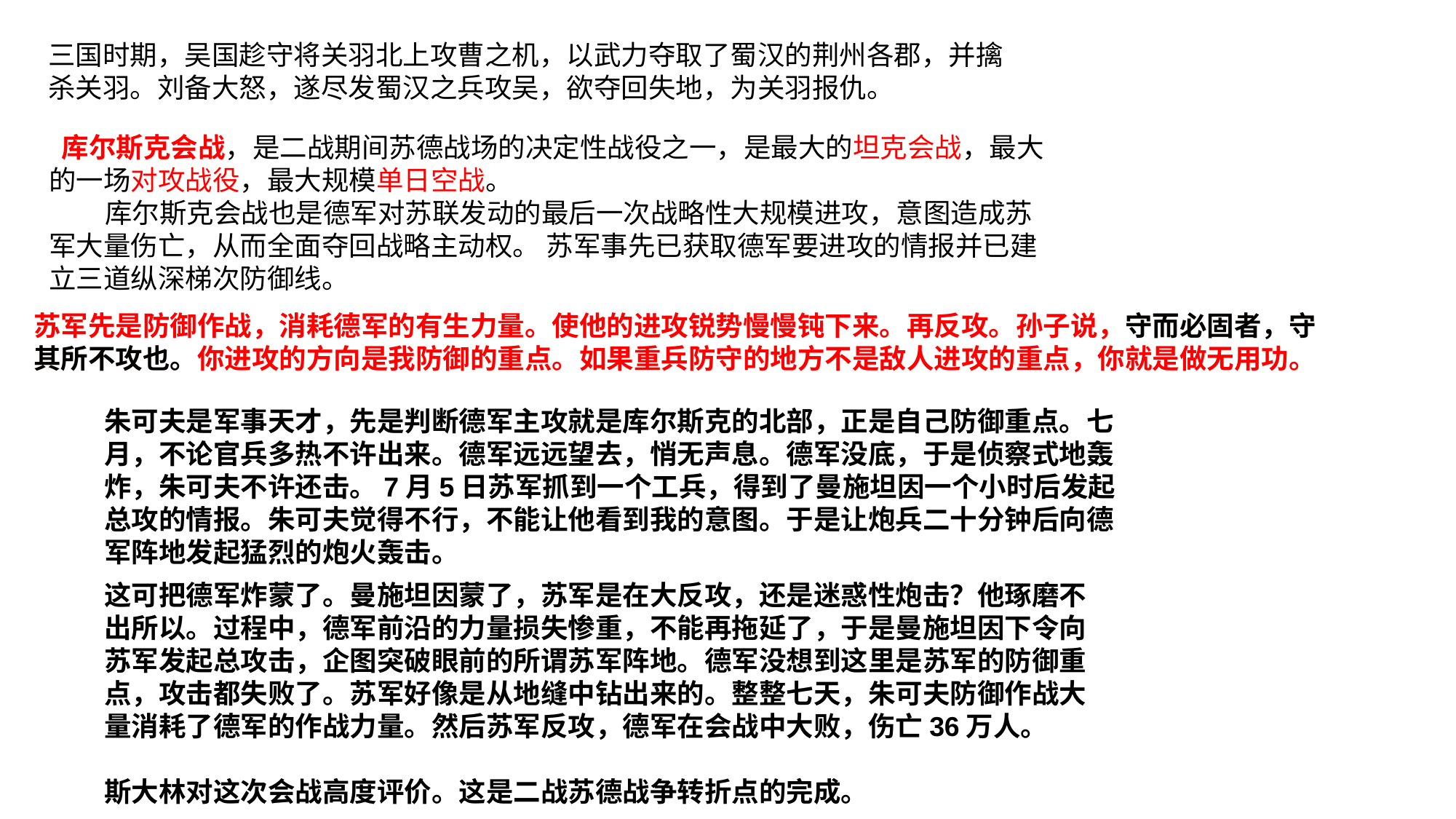

三国时期，吴国趁守将关羽北上攻曹之机，以武力夺取了蜀汉的荆州各郡，并擒
杀关羽。刘备大怒，遂尽发蜀汉之兵攻吴，欲夺回失地，为关羽报仇。
 库尔斯克会战，是二战期间苏德战场的决定性战役之一，是最大的坦克会战，最大的一场对攻战役，最大规模单日空战。
        库尔斯克会战也是德军对苏联发动的最后一次战略性大规模进攻，意图造成苏军大量伤亡，从而全面夺回战略主动权。 苏军事先已获取德军要进攻的情报并已建立三道纵深梯次防御线。
苏军先是防御作战，消耗德军的有生力量。使他的进攻锐势慢慢钝下来。再反攻。孙子说，守而必固者，守其所不攻也。你进攻的方向是我防御的重点。如果重兵防守的地方不是敌人进攻的重点，你就是做无用功。
朱可夫是军事天才，先是判断德军主攻就是库尔斯克的北部，正是自己防御重点。七月，不论官兵多热不许出来。德军远远望去，悄无声息。德军没底，于是侦察式地轰炸，朱可夫不许还击。7月5日苏军抓到一个工兵，得到了曼施坦因一个小时后发起总攻的情报。朱可夫觉得不行，不能让他看到我的意图。于是让炮兵二十分钟后向德军阵地发起猛烈的炮火轰击。
这可把德军炸蒙了。曼施坦因蒙了，苏军是在大反攻，还是迷惑性炮击？他琢磨不出所以。过程中，德军前沿的力量损失惨重，不能再拖延了，于是曼施坦因下令向苏军发起总攻击，企图突破眼前的所谓苏军阵地。德军没想到这里是苏军的防御重点，攻击都失败了。苏军好像是从地缝中钻出来的。整整七天，朱可夫防御作战大量消耗了德军的作战力量。然后苏军反攻，德军在会战中大败，伤亡36万人。

斯大林对这次会战高度评价。这是二战苏德战争转折点的完成。